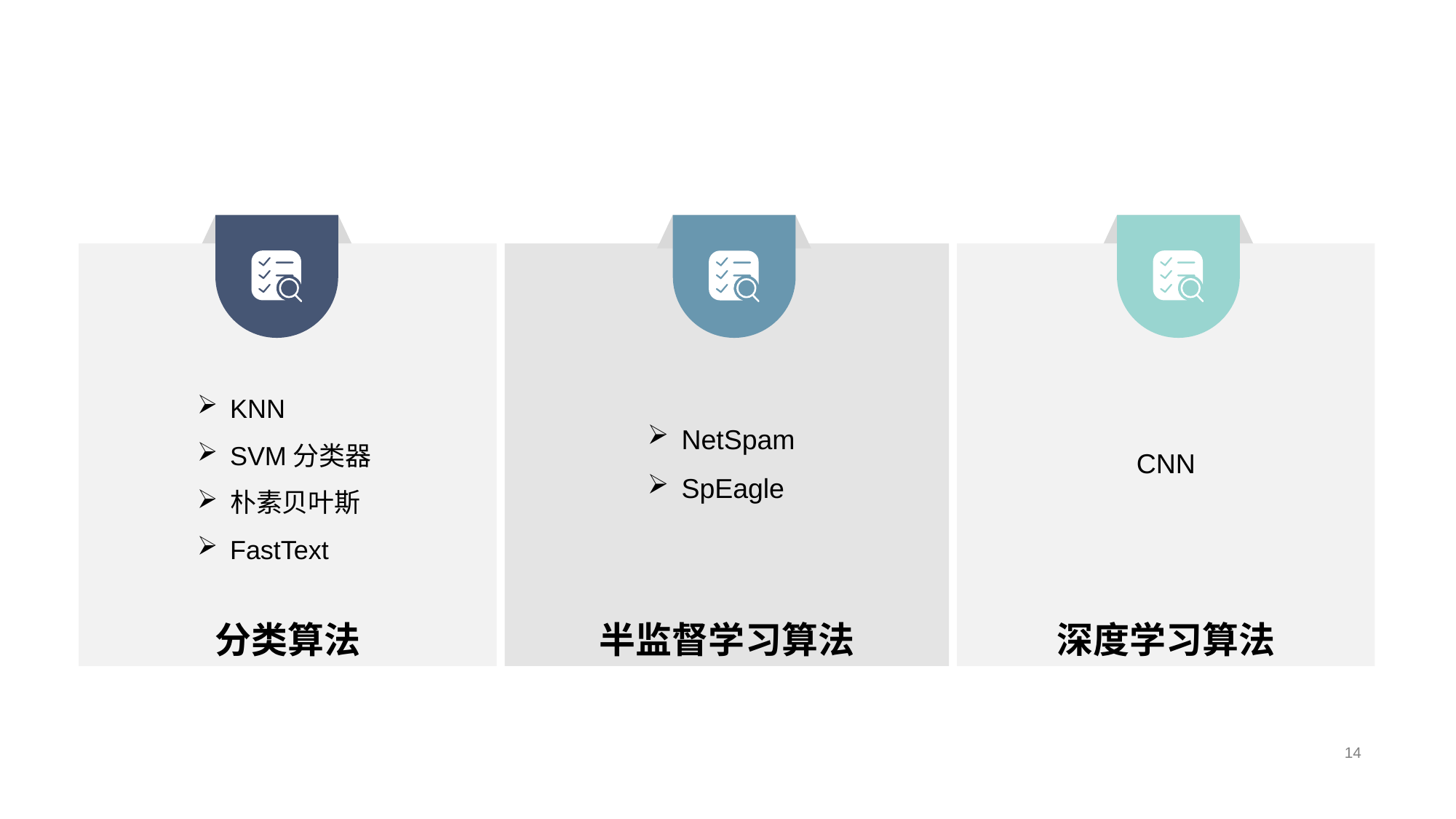

分类算法
半监督学习算法
深度学习算法

KNN
SVM分类器
朴素贝叶斯
FastText
NetSpam
SpEagle
CNN
14